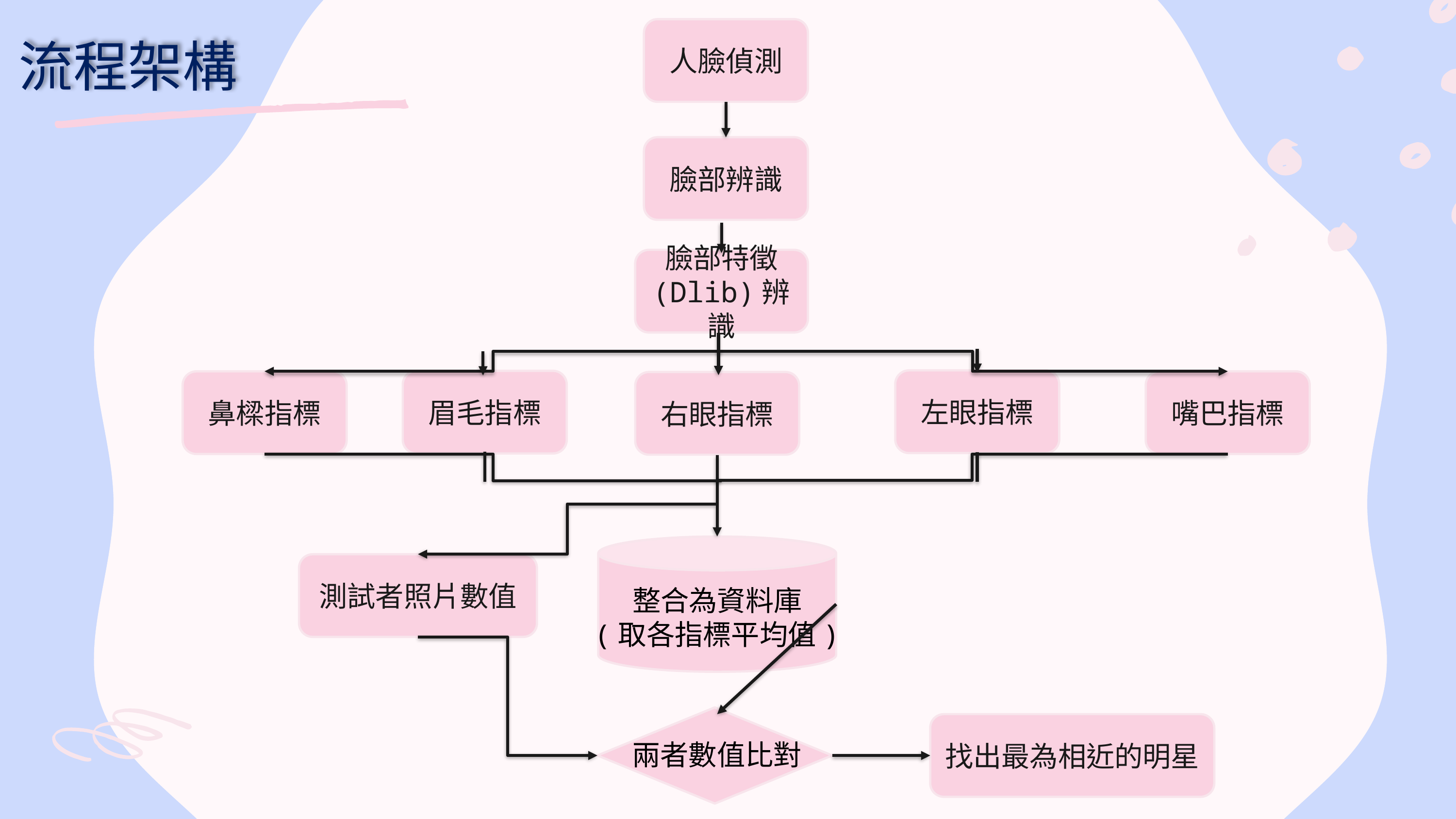

流程架構
人臉偵測
臉部辨識
臉部特徵
(Dlib)辨識
左眼指標
眉毛指標
鼻樑指標
嘴巴指標
右眼指標

整合為資料庫
(取各指標平均值)
測試者照片數值

兩者數值比對
找出最為相近的明星